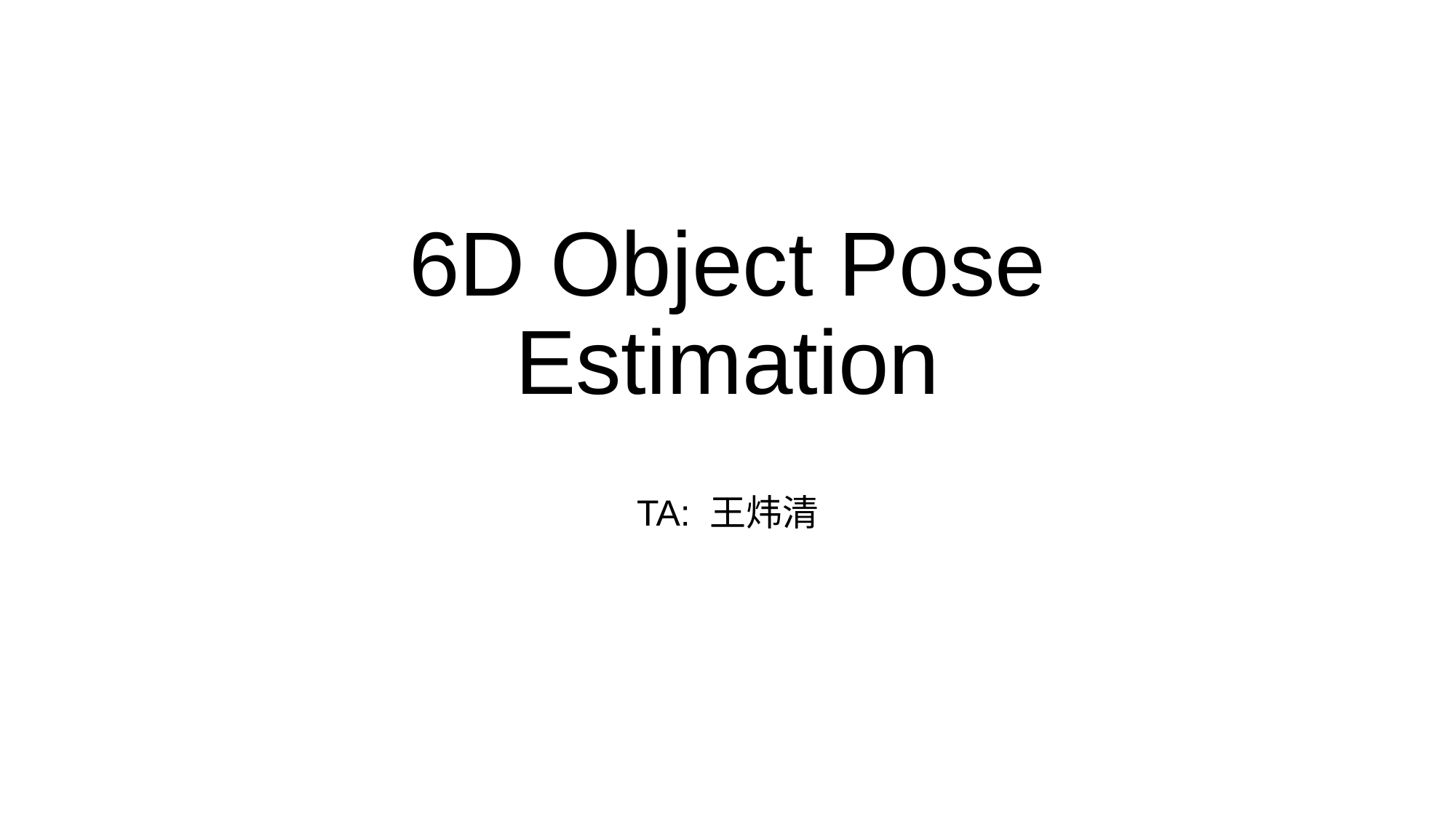

# 6D Object Pose Estimation

TA: 王炜清